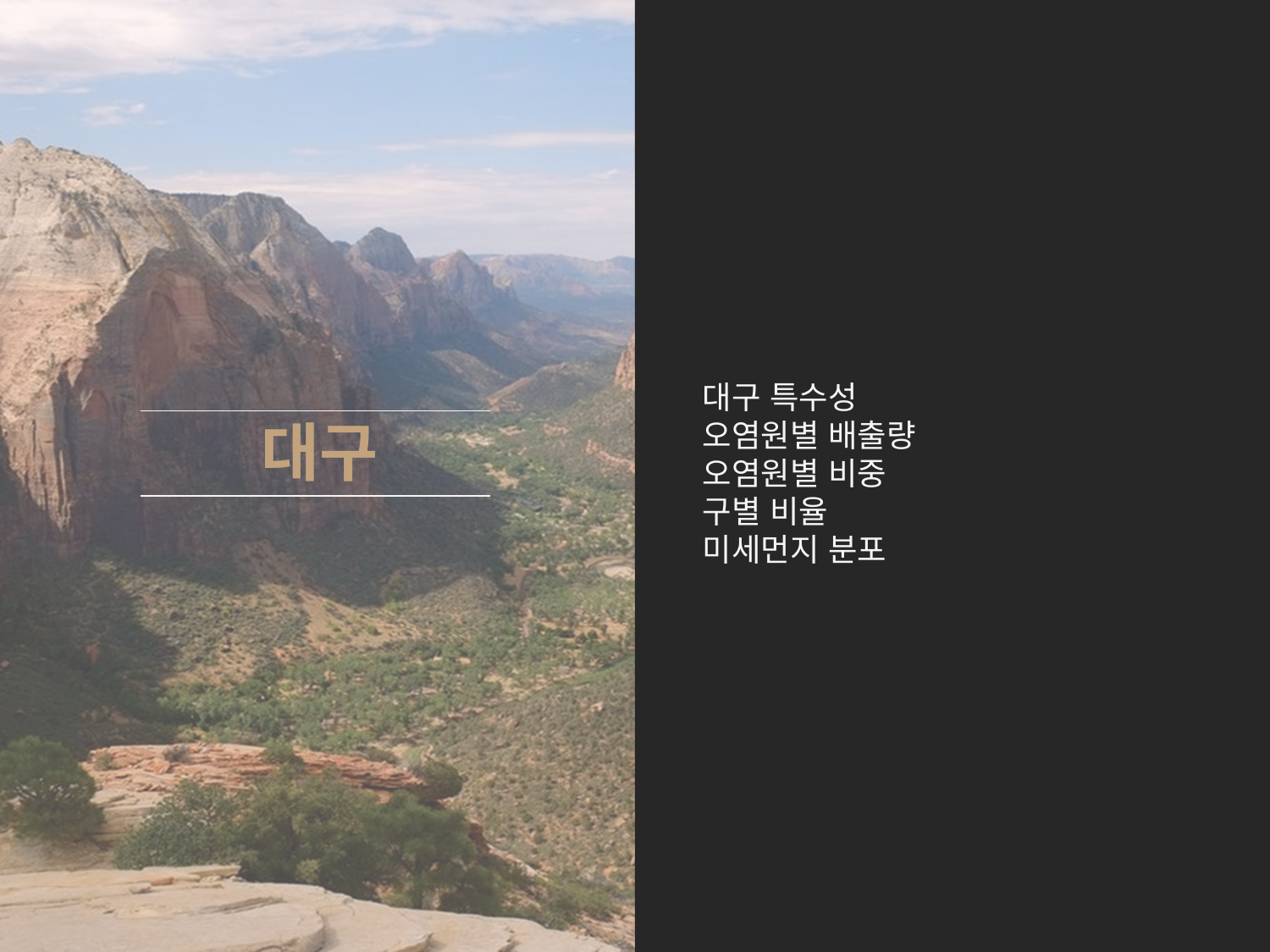

대구 특수성
오염원별 배출량
오염원별 비중
구별 비율
미세먼지 분포
대구